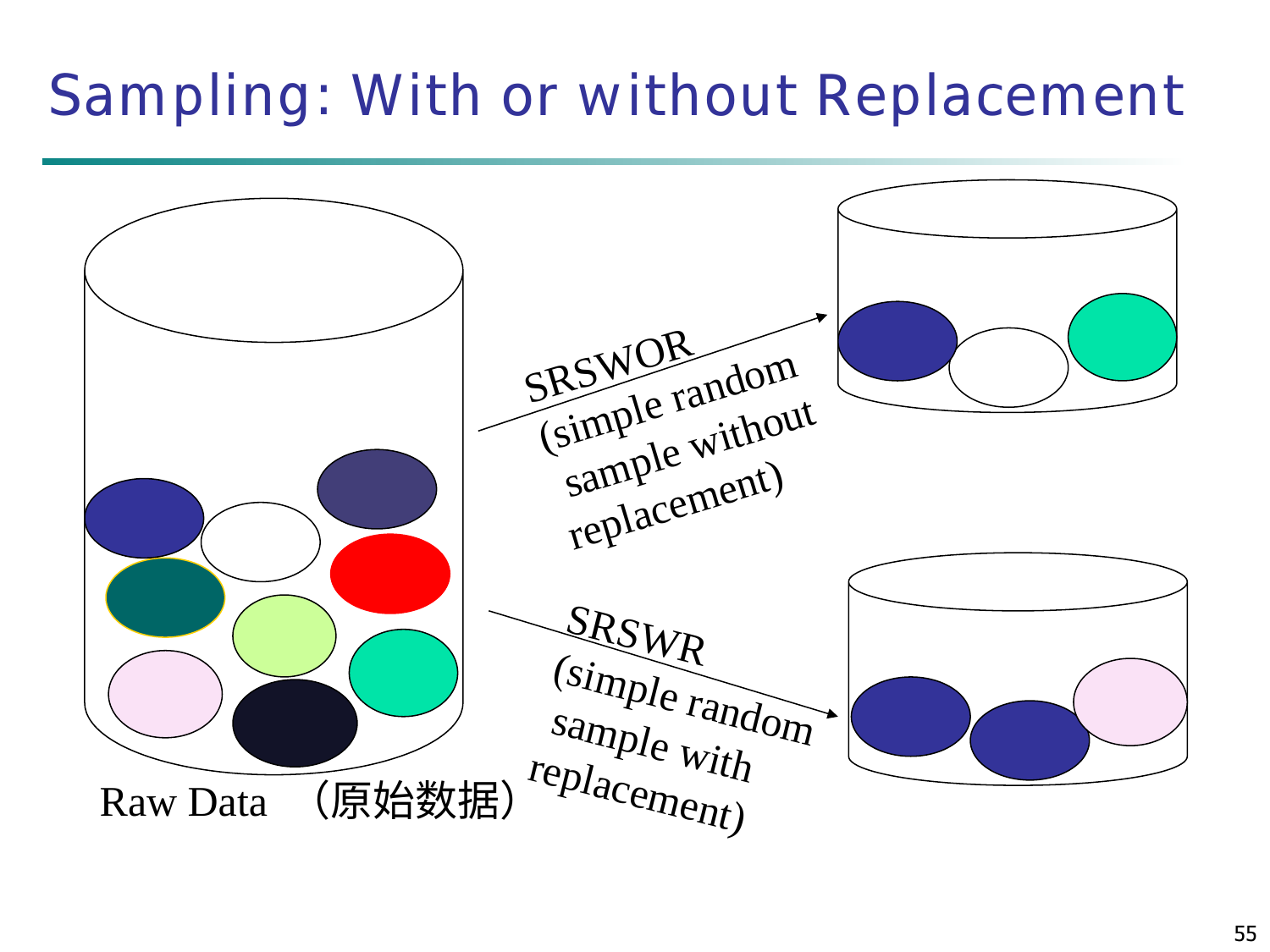

55
Sampling: With or without Replacement

Raw Data （原始数据）
SRSWOR
(simple random
 sample without
replacement)

SRSWR
(simple random
 sample with
replacement)